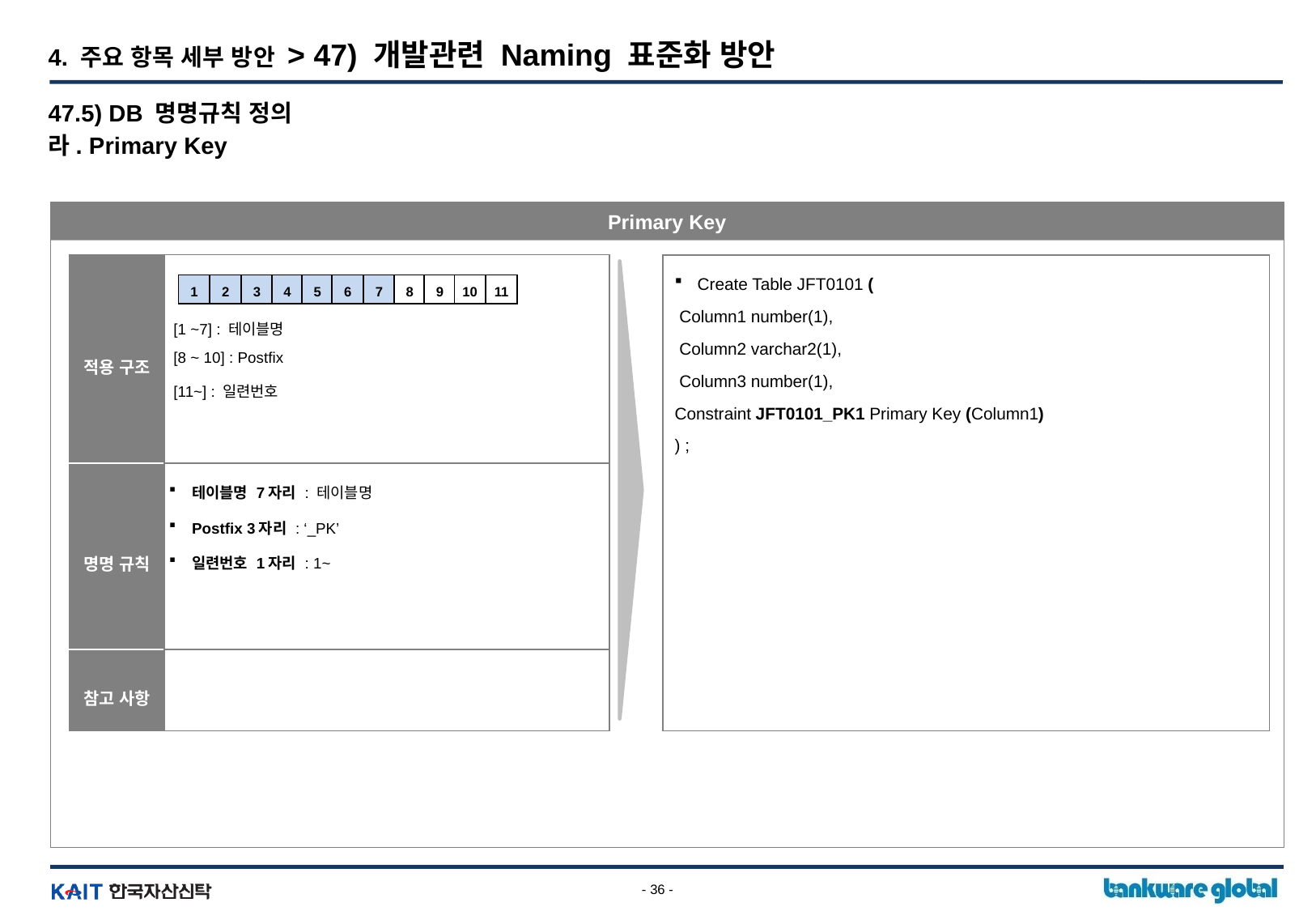

4. 주요 항목 세부 방안 > 47) 개발관련 Naming 표준화 방안
47.5) DB 명명규칙 정의
라. Primary Key

Primary Key
| 적용 구조 | [1 ~7] : 테이블명 [8 ~ 10] : Postfix [11~] : 일련번호 |
| --- | --- |
| 명명 규칙 | 테이블명 7자리 : 테이블명 Postfix 3자리 : ‘\_PK’ 일련번호 1자리 : 1~ |
| 참고 사항 |  |
Create Table JFT0101 (
 Column1 number(1),
 Column2 varchar2(1),
 Column3 number(1),
Constraint JFT0101_PK1 Primary Key (Column1)
) ;

1
2
3
4
5
6
7
8
9
10
11